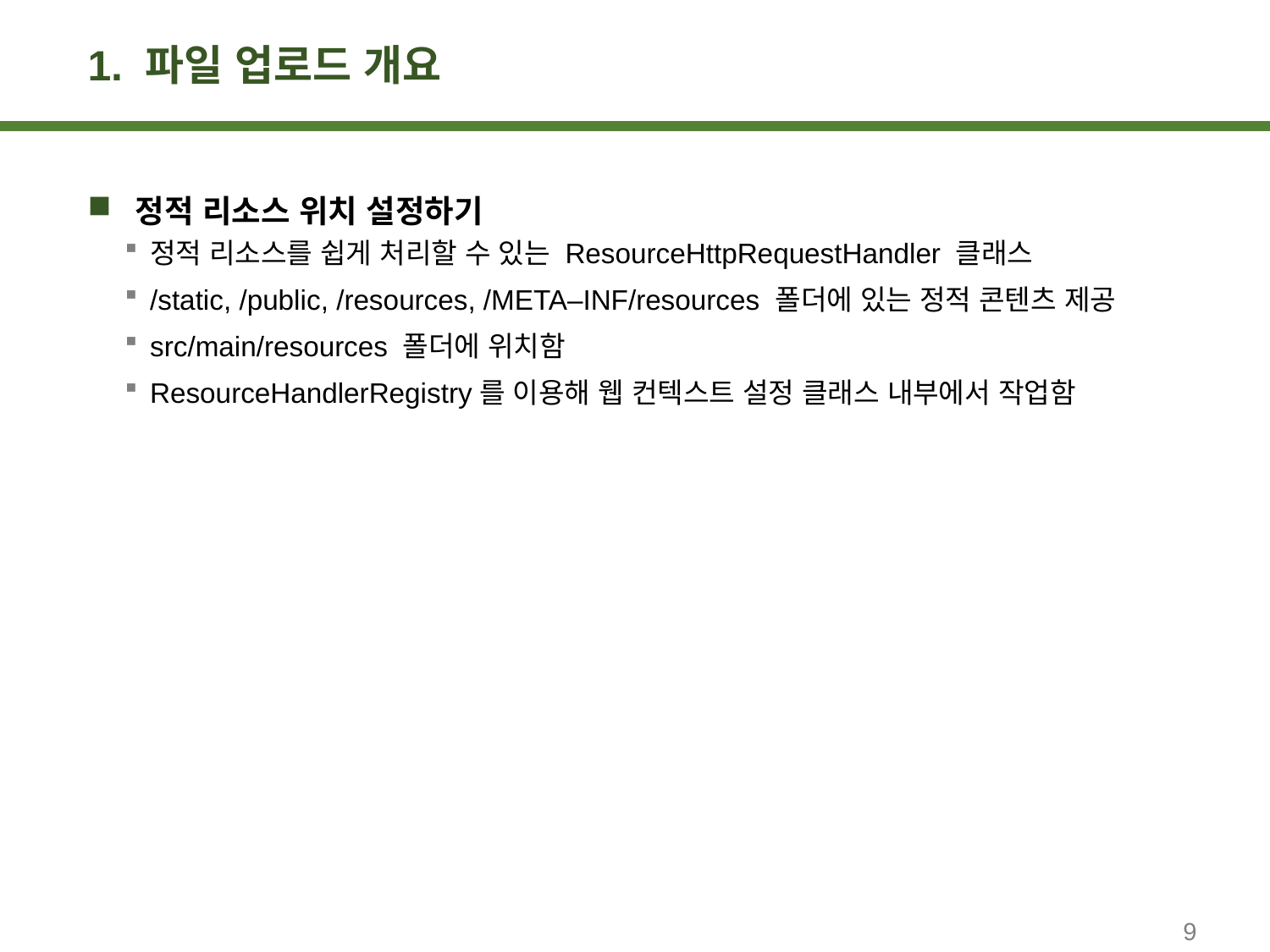

# 1. 파일 업로드 개요
정적 리소스 위치 설정하기
정적 리소스를 쉽게 처리할 수 있는 ResourceHttpRequestHandler 클래스
/static, /public, /resources, /META–INF/resources 폴더에 있는 정적 콘텐츠 제공
src/main/resources 폴더에 위치함
ResourceHandlerRegistry를 이용해 웹 컨텍스트 설정 클래스 내부에서 작업함